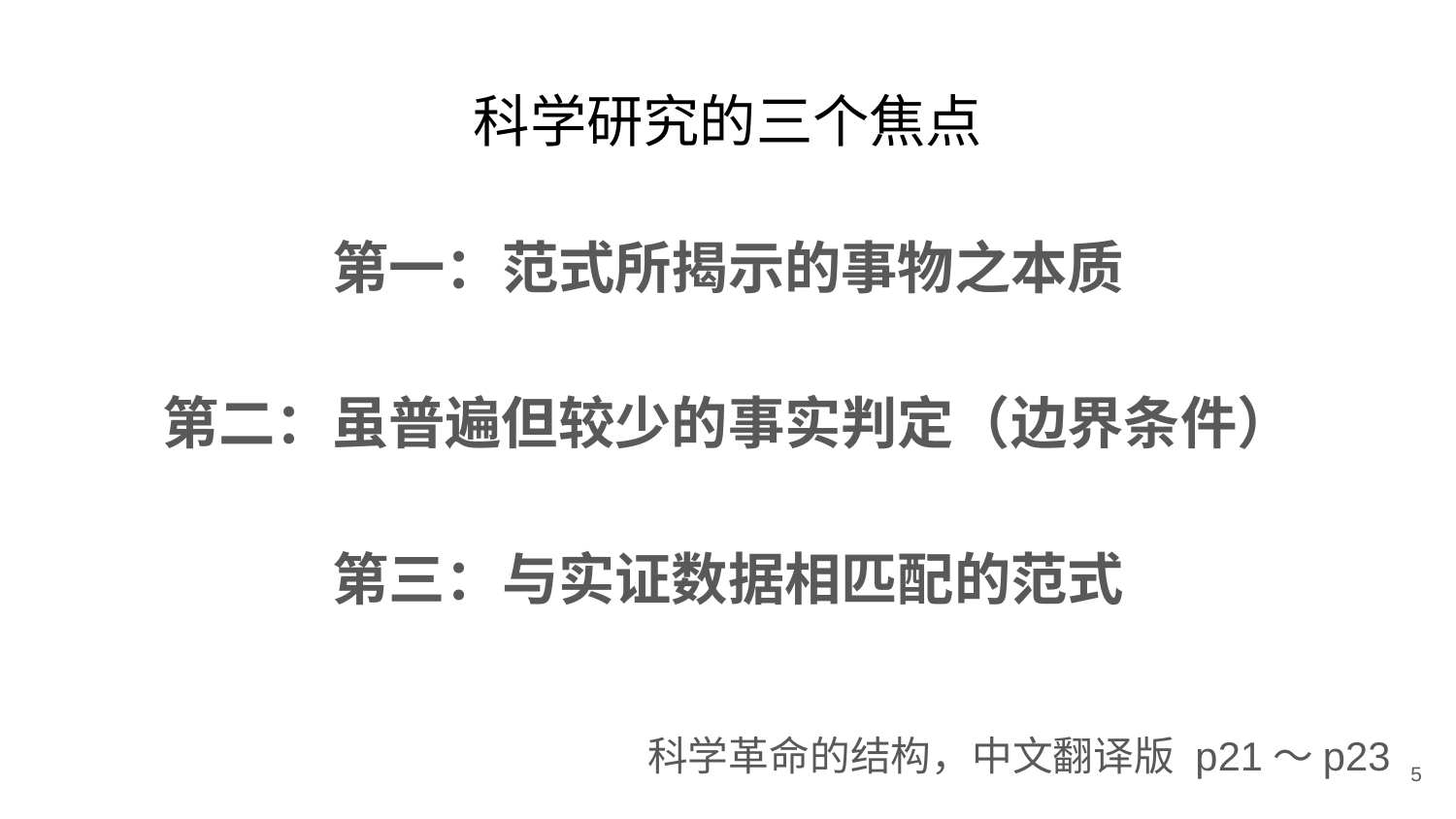

# 科学研究的三个焦点
第一：范式所揭示的事物之本质

第二：虽普遍但较少的事实判定（边界条件）

第三：与实证数据相匹配的范式

				科学革命的结构，中文翻译版 p21～p23
5